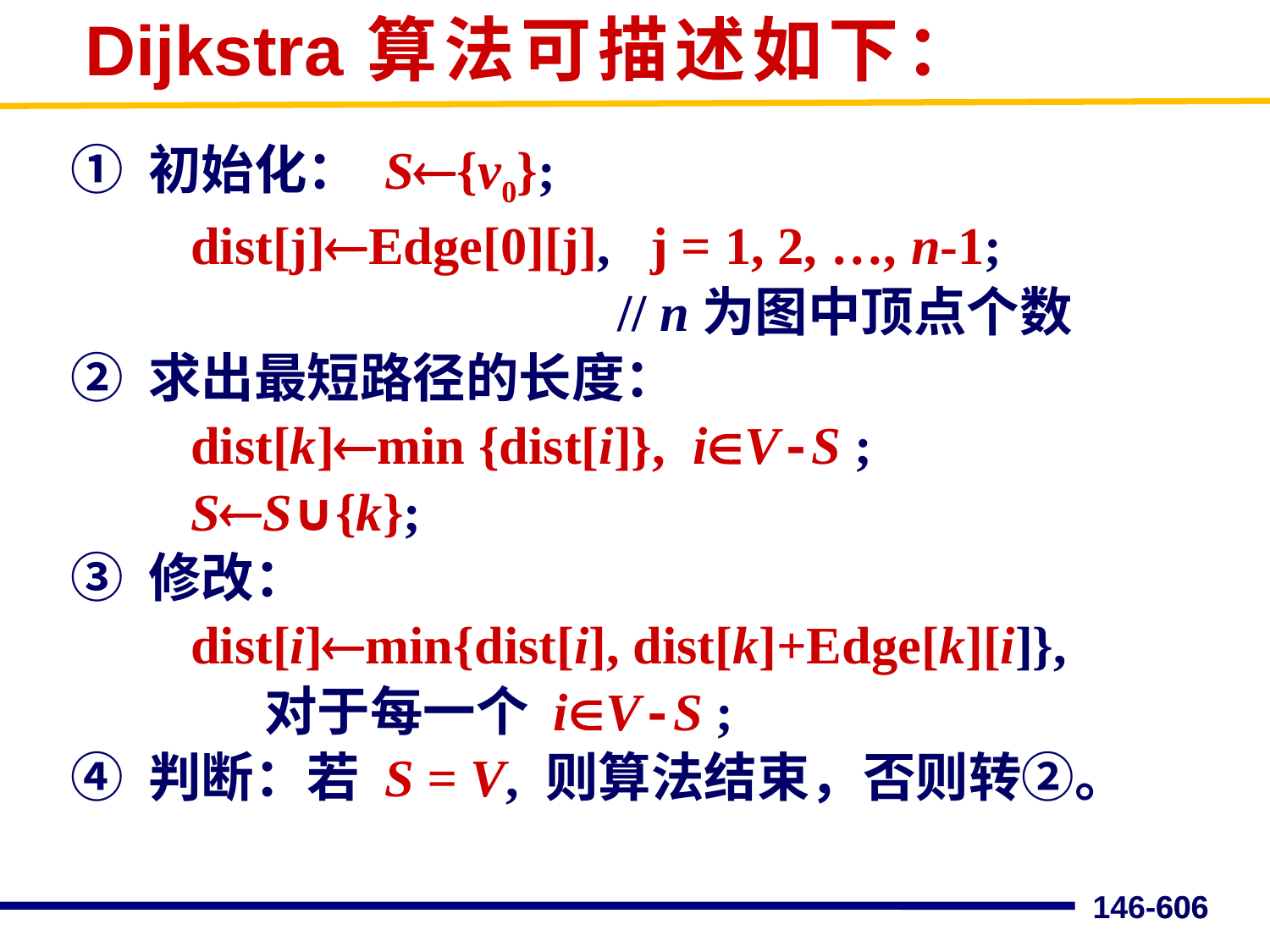

# Dijkstra算法可描述如下：
① 初始化： S←{v0};
         dist[j]←Edge[0][j],   j = 1, 2, …, n-1;
                                         // n为图中顶点个数
② 求出最短路径的长度：
         dist[k]←min {dist[i]},  i∈V-S ;
         S←S∪{k};
③ 修改：
         dist[i]←min{dist[i], dist[k]+Edge[k][i]},
               对于每一个 i∈V-S ;
④ 判断：若 S = V, 则算法结束，否则转②。
606
146-606